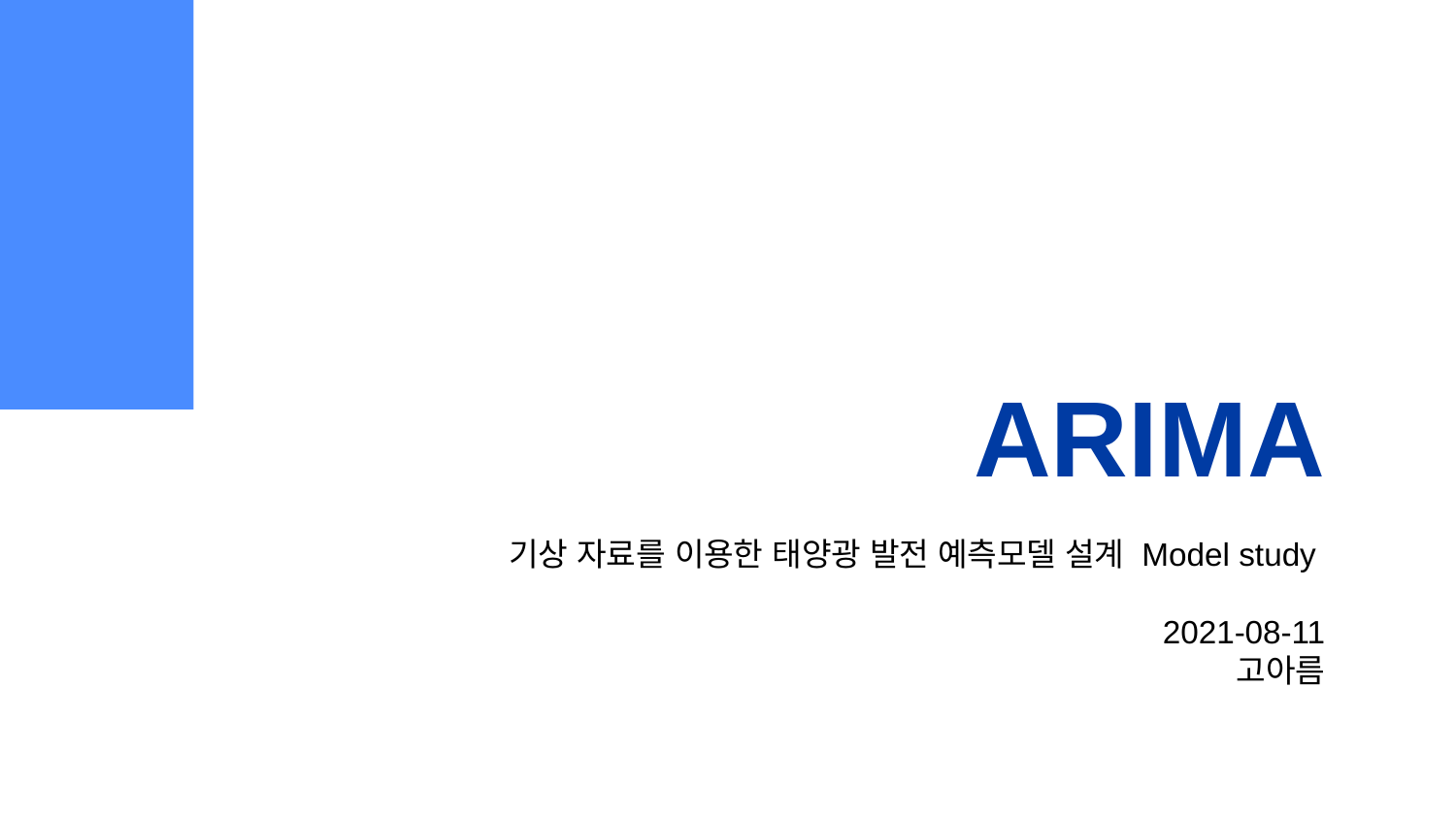

# ARIMA
기상 자료를 이용한 태양광 발전 예측모델 설계 Model study

2021-08-11
고아름